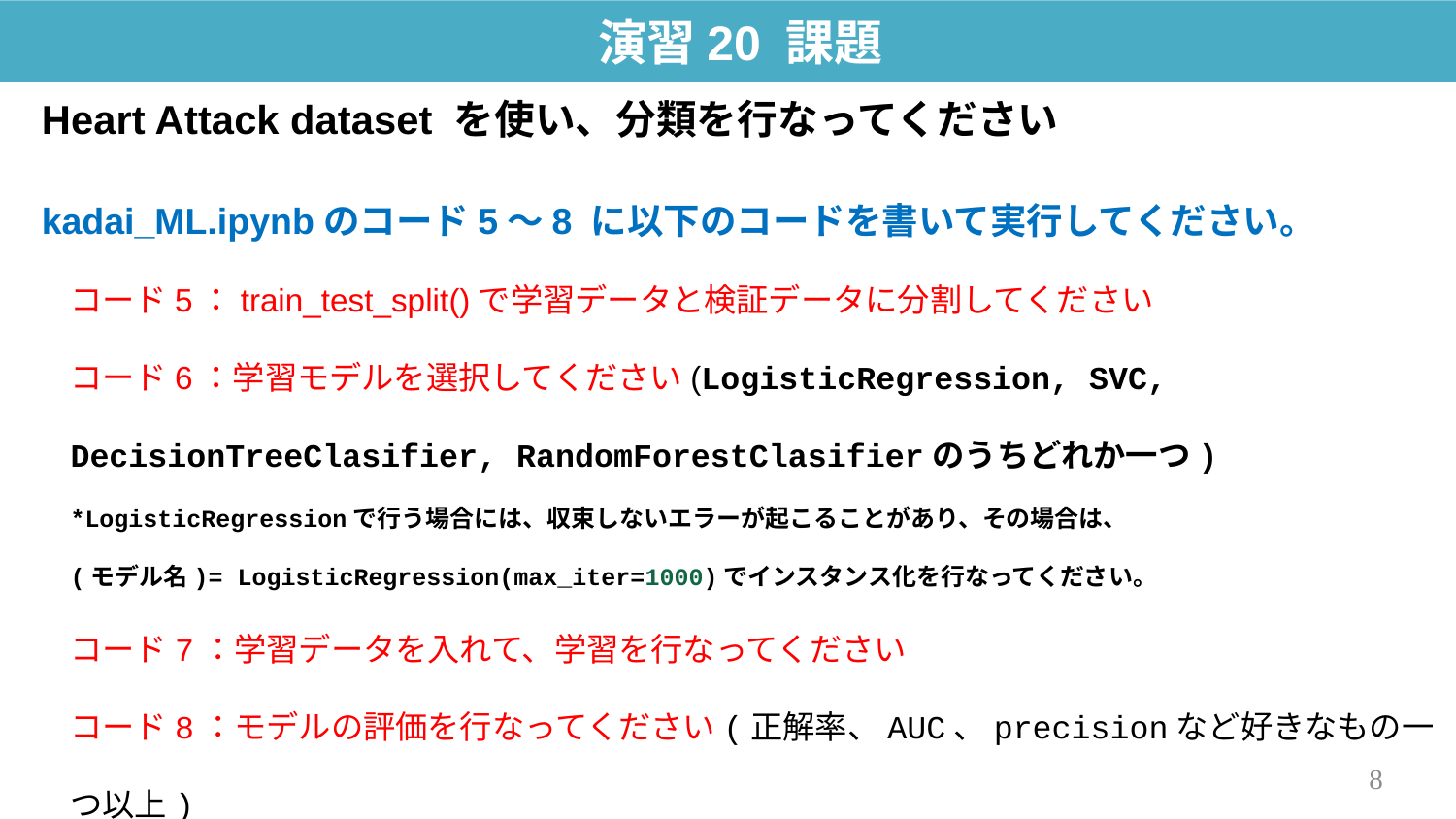

演習20 課題
Heart Attack dataset を使い、分類を行なってください
kadai_ML.ipynbのコード5〜8 に以下のコードを書いて実行してください。
コード5：train_test_split()で学習データと検証データに分割してください
コード6：学習モデルを選択してください(LogisticRegression, SVC, DecisionTreeClasifier, RandomForestClasifierのうちどれか一つ)
*LogisticRegressionで行う場合には、収束しないエラーが起こることがあり、その場合は、
(モデル名)= LogisticRegression(max_iter=1000)でインスタンス化を行なってください。
コード7：学習データを入れて、学習を行なってください
コード8：モデルの評価を行なってください(正解率、AUC、precisionなど好きなもの一つ以上)
8